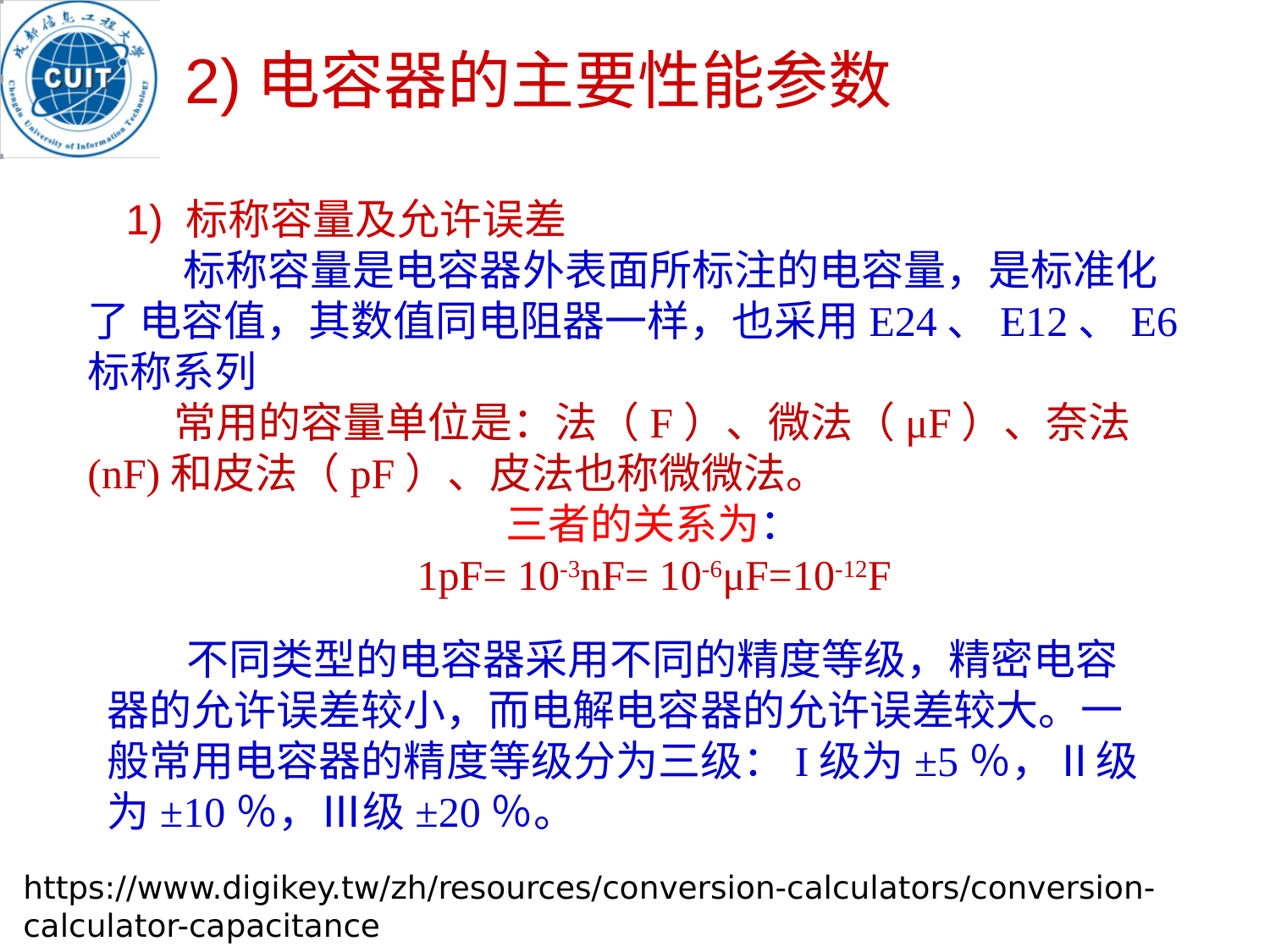

# 2)电容器的主要性能参数
1) 标称容量及允许误差
     标称容量是电容器外表面所标注的电容量，是标准化了 电容值，其数值同电阻器一样，也采用E24、E12、E6标称系列
    常用的容量单位是：法（F）、微法（μF）、奈法(nF)和皮法（pF）、皮法也称微微法。
三者的关系为：
1pF= 10-3nF= 10-6μF=10-12F

         不同类型的电容器采用不同的精度等级，精密电容器的允许误差较小，而电解电容器的允许误差较大。一般常用电容器的精度等级分为三级：I级为±5％，Ⅱ级为±10％，Ⅲ级±20％。
https://www.digikey.tw/zh/resources/conversion-calculators/conversion-calculator-capacitance